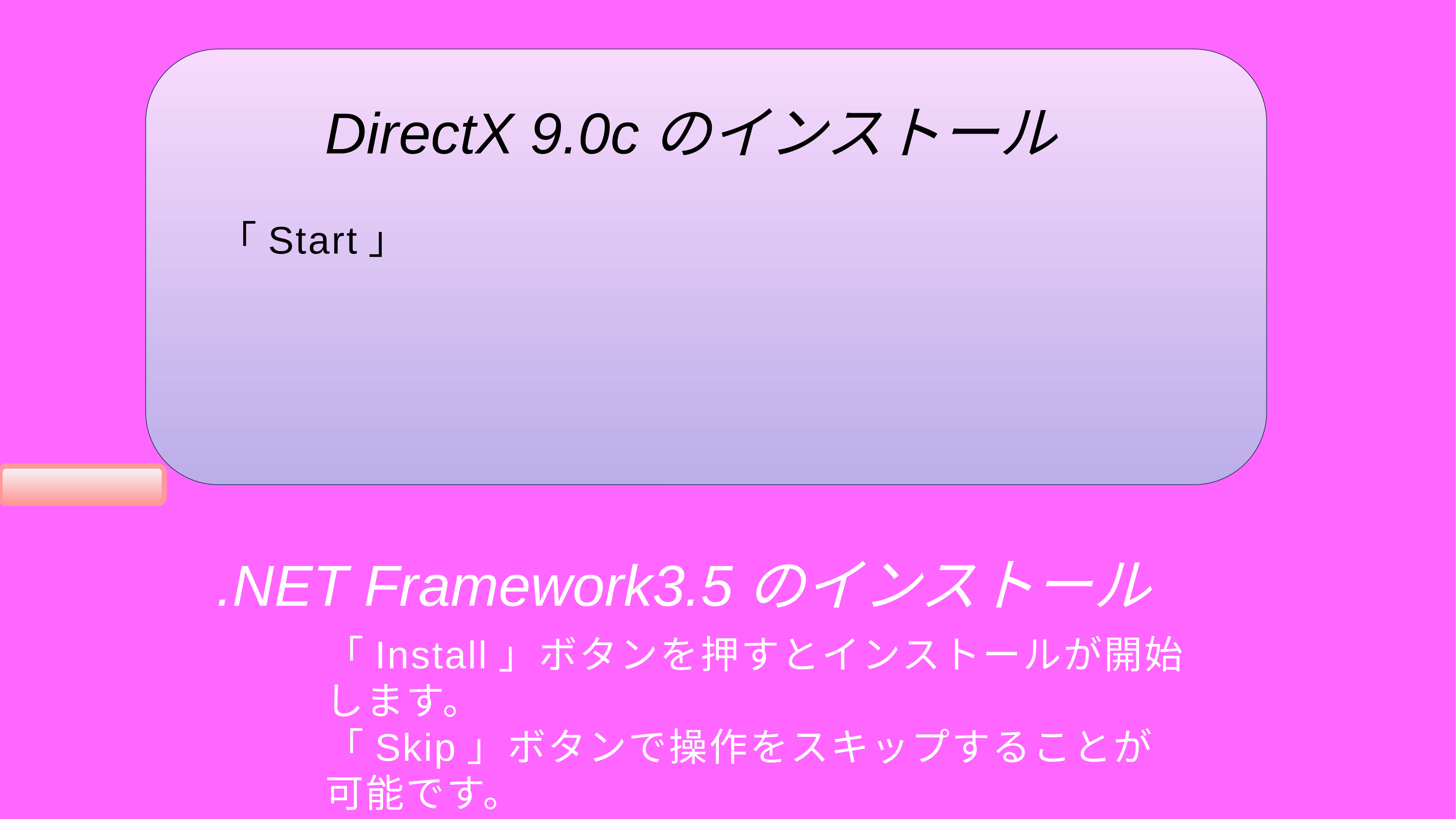

DirectX 9.0cのインストール
「Start」

.NET Framework3.5のインストール
「Install」ボタンを押すとインストールが開始します。
「Skip」ボタンで操作をスキップすることが可能です。
　　　インストールは自動で進行します。